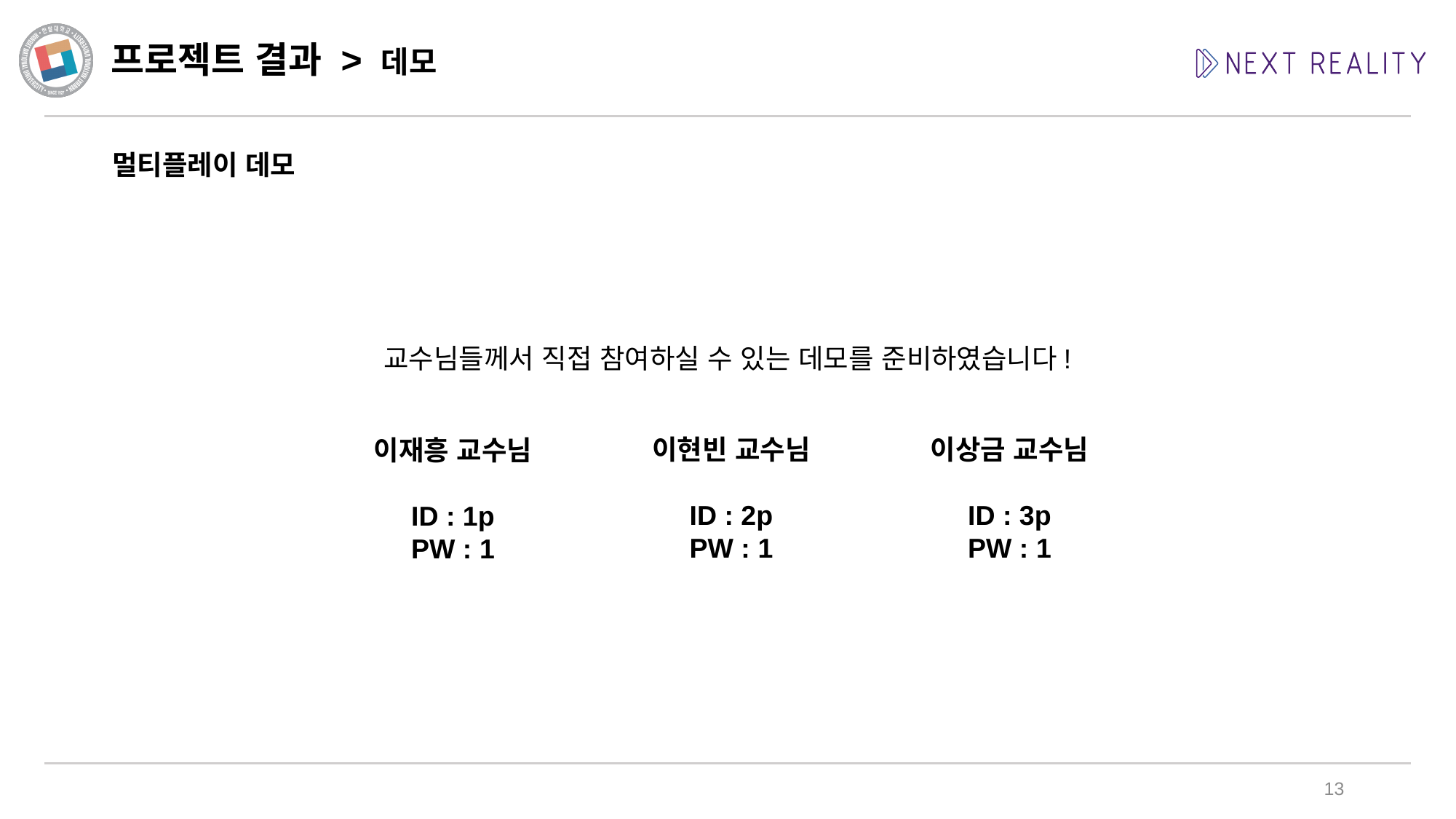

# 프로젝트 결과 > 데모
멀티플레이 데모
교수님들께서 직접 참여하실 수 있는 데모를 준비하였습니다!
이상금 교수님

ID : 3p
PW : 1
이현빈 교수님

ID : 2p
PW : 1
이재흥 교수님

ID : 1p
PW : 1
13